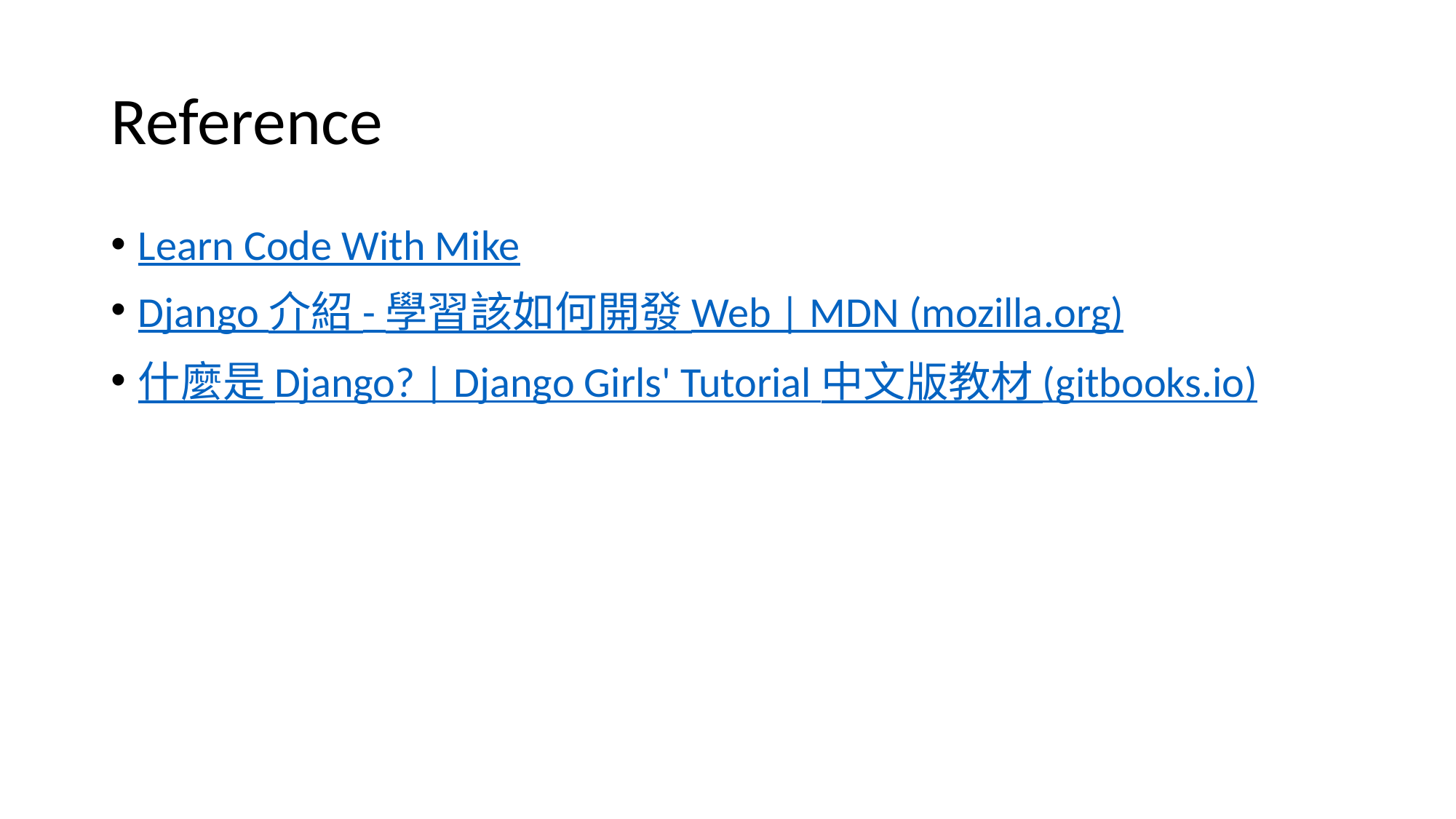

# Reference
Learn Code With Mike
Django 介紹 - 學習該如何開發 Web | MDN (mozilla.org)
什麼是 Django? | Django Girls' Tutorial 中文版教材 (gitbooks.io)